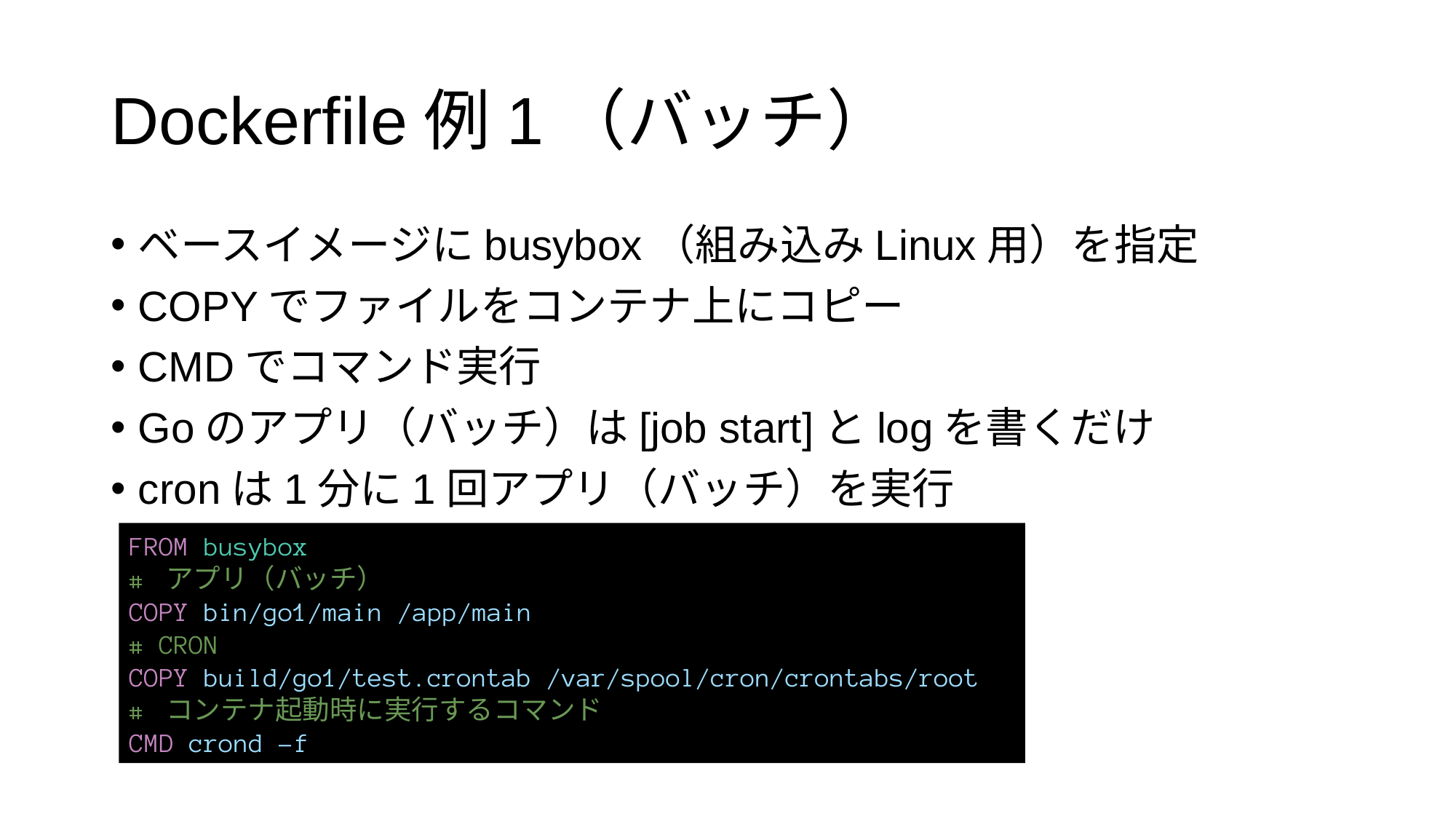

# Dockerfile例1（バッチ）
ベースイメージにbusybox（組み込みLinux用）を指定
COPYでファイルをコンテナ上にコピー
CMDでコマンド実行
Goのアプリ（バッチ）は[job start]とlogを書くだけ
cronは1分に1回アプリ（バッチ）を実行
FROM busybox
# アプリ（バッチ）
COPY bin/go1/main /app/main
# CRON
COPY build/go1/test.crontab /var/spool/cron/crontabs/root
# コンテナ起動時に実行するコマンド
CMD crond -f